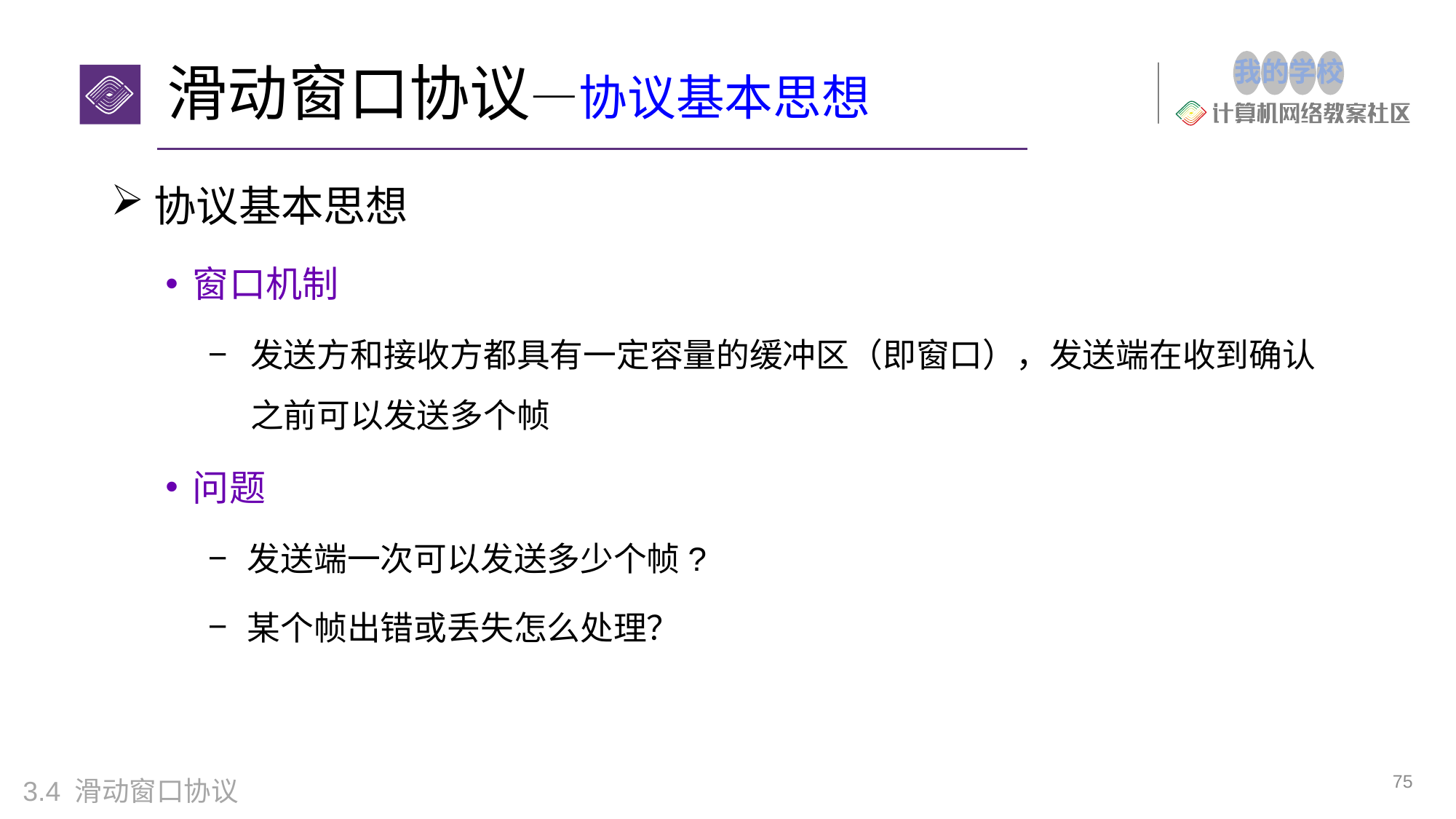

# 滑动窗口协议—协议基本思想
协议基本思想
窗口机制
发送方和接收方都具有一定容量的缓冲区（即窗口），发送端在收到确认之前可以发送多个帧
问题
发送端一次可以发送多少个帧?
某个帧出错或丢失怎么处理？
75
3.4 滑动窗口协议